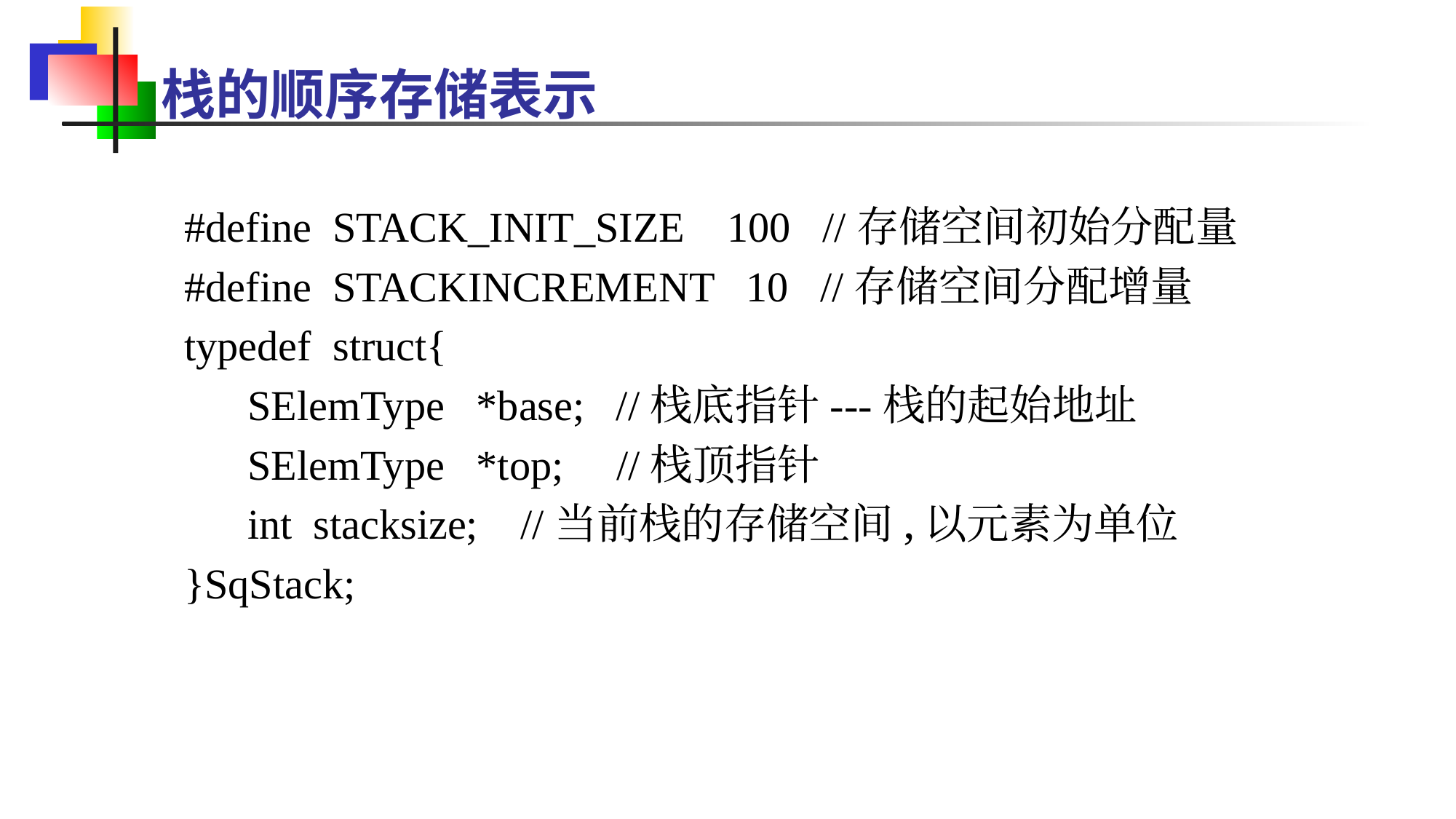

# 栈的顺序存储表示
#define  STACK_INIT_SIZE    100   //存储空间初始分配量
#define  STACKINCREMENT   10   //存储空间分配增量
typedef  struct{
      SElemType   *base;   //栈底指针---栈的起始地址
      SElemType   *top;     //栈顶指针
      int  stacksize;    //当前栈的存储空间,以元素为单位
}SqStack;